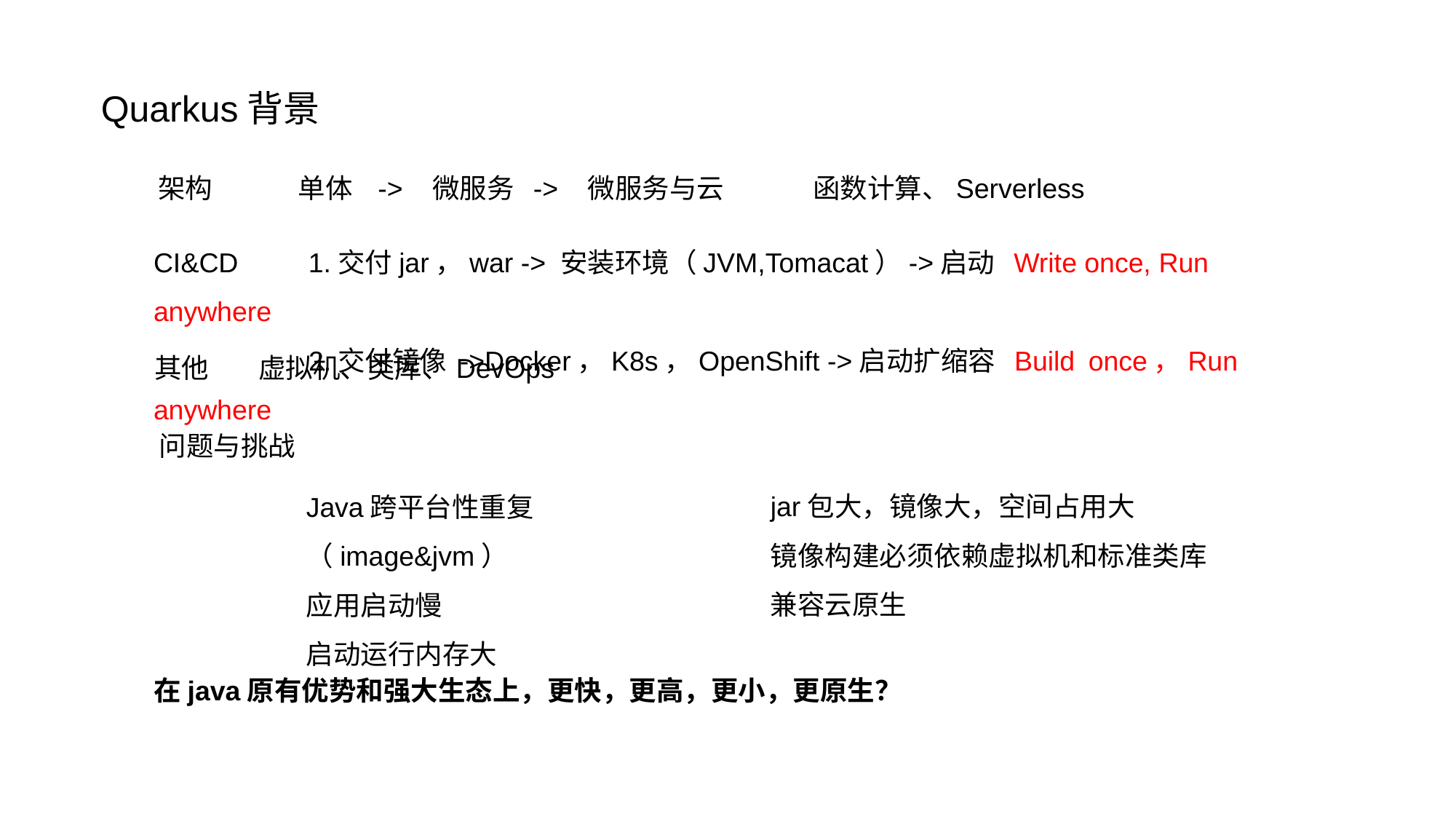

Quarkus背景
架构	     单体   ->   微服务  ->   微服务与云	函数计算、Serverless
CI&CD	      1.交付jar，war -> 安装环境（JVM,Tomacat）->启动  Write once, Run anywhere
	      2.交付镜像 ->Docker，K8s，OpenShift ->启动扩缩容  Build once，Run anywhere
其他        虚拟机、类库、DevOps
问题与挑战
jar包大，镜像大，空间占用大
镜像构建必须依赖虚拟机和标准类库
兼容云原生
Java跨平台性重复（image&jvm）
应用启动慢
启动运行内存大
在java原有优势和强大生态上，更快，更高，更小，更原生？